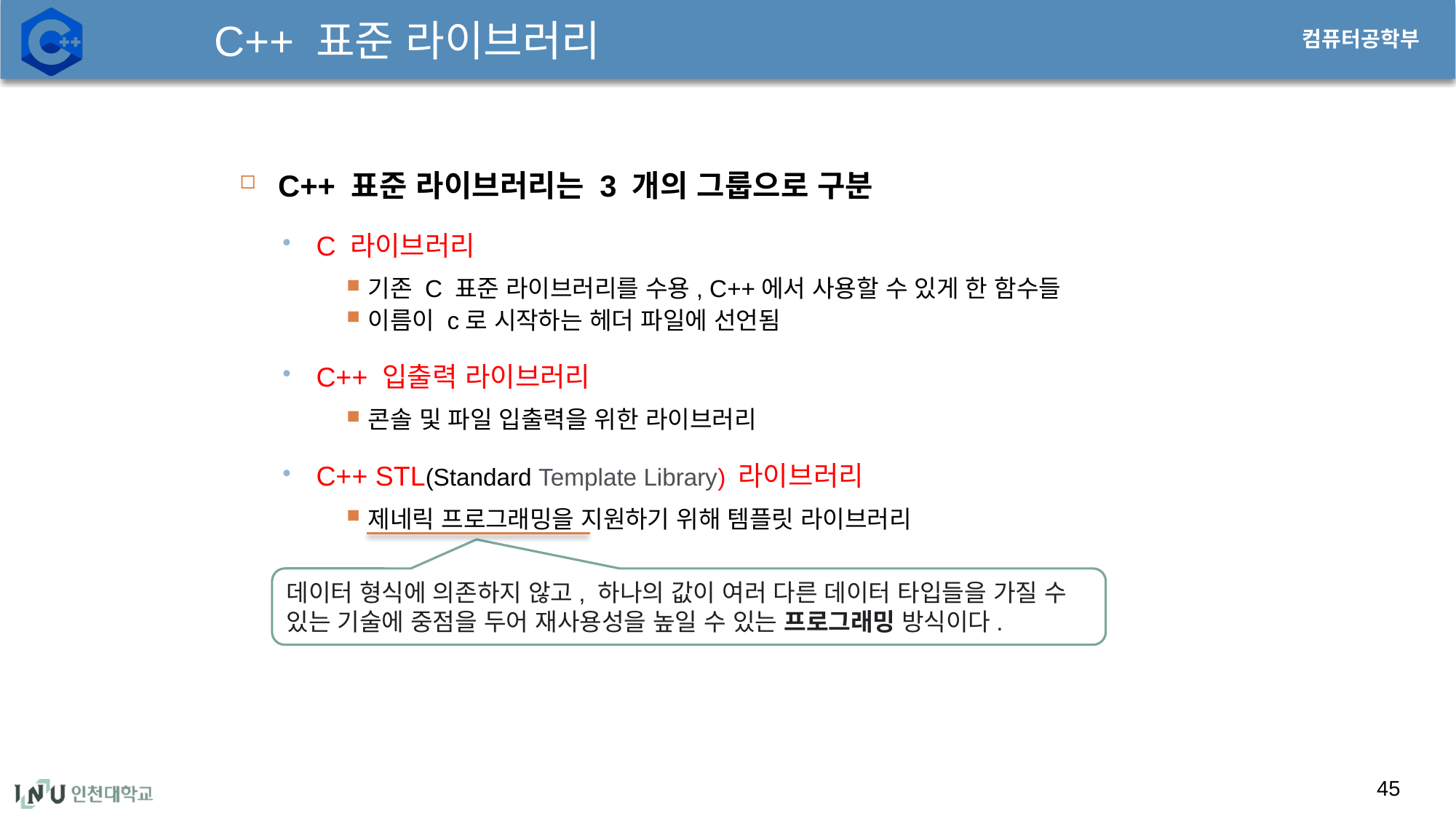

# C++ 표준 라이브러리
C++ 표준 라이브러리는 3 개의 그룹으로 구분
C 라이브러리
기존 C 표준 라이브러리를 수용, C++에서 사용할 수 있게 한 함수들
이름이 c로 시작하는 헤더 파일에 선언됨
C++ 입출력 라이브러리
콘솔 및 파일 입출력을 위한 라이브러리
C++ STL(Standard Template Library) 라이브러리
제네릭 프로그래밍을 지원하기 위해 템플릿 라이브러리
데이터 형식에 의존하지 않고, 하나의 값이 여러 다른 데이터 타입들을 가질 수 있는 기술에 중점을 두어 재사용성을 높일 수 있는 프로그래밍 방식이다.